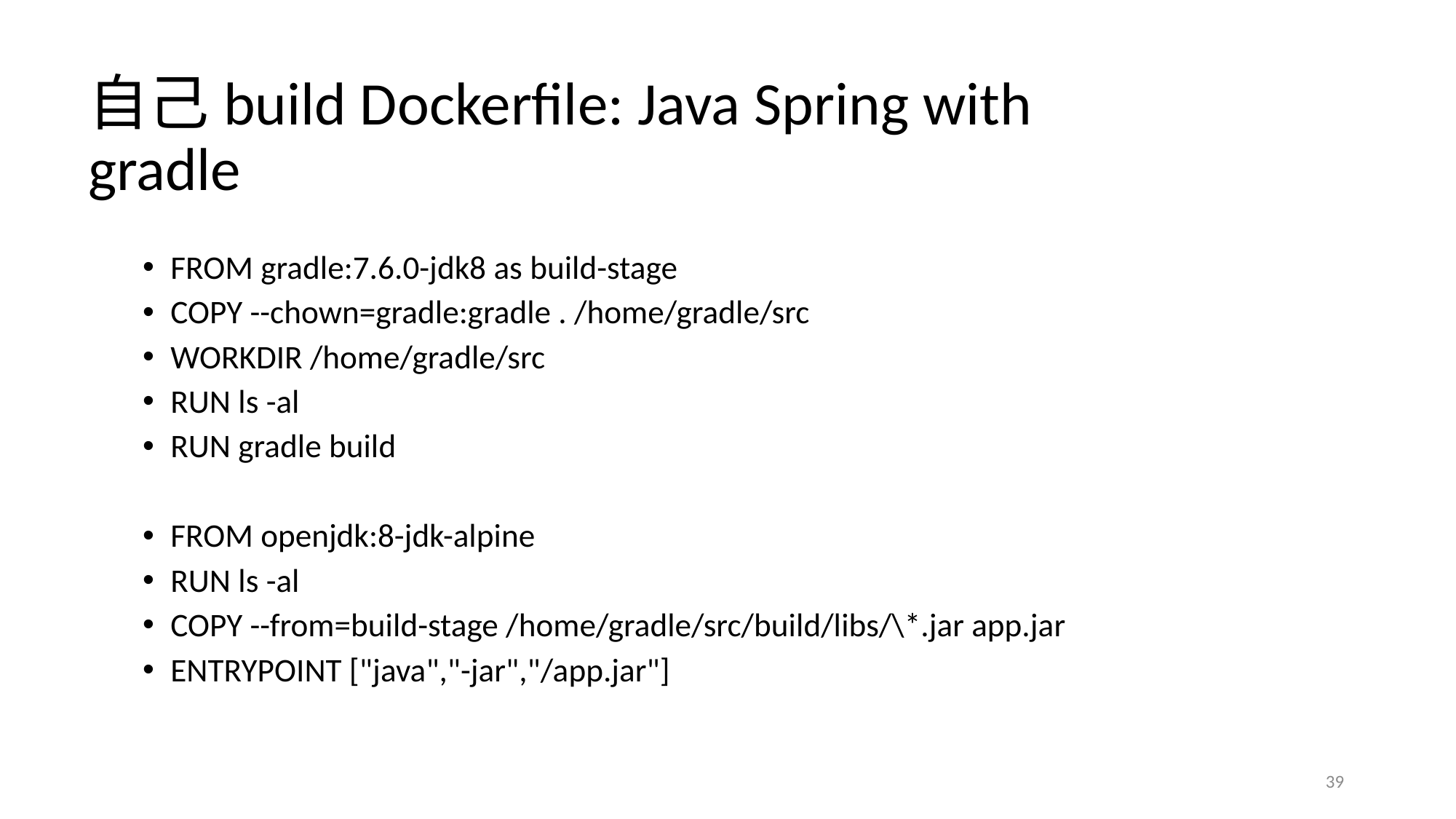

# 自己build Dockerfile: Java Spring with gradle
FROM gradle:7.6.0-jdk8 as build-stage
COPY --chown=gradle:gradle . /home/gradle/src
WORKDIR /home/gradle/src
RUN ls -al
RUN gradle build

FROM openjdk:8-jdk-alpine
RUN ls -al
COPY --from=build-stage /home/gradle/src/build/libs/\*.jar app.jar
ENTRYPOINT ["java","-jar","/app.jar"]
39